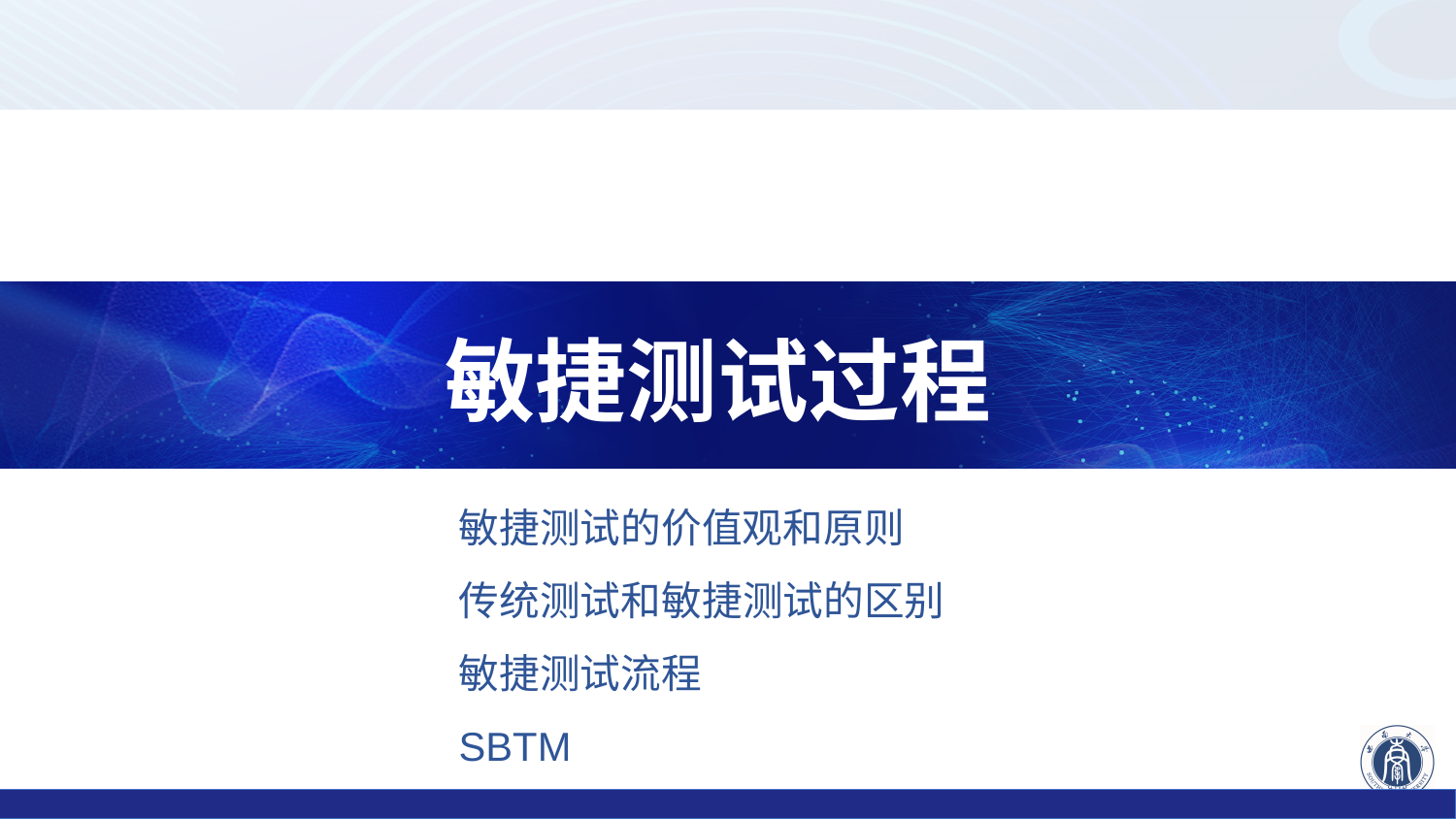

敏捷测试过程
敏捷测试的价值观和原则
传统测试和敏捷测试的区别
敏捷测试流程
SBTM